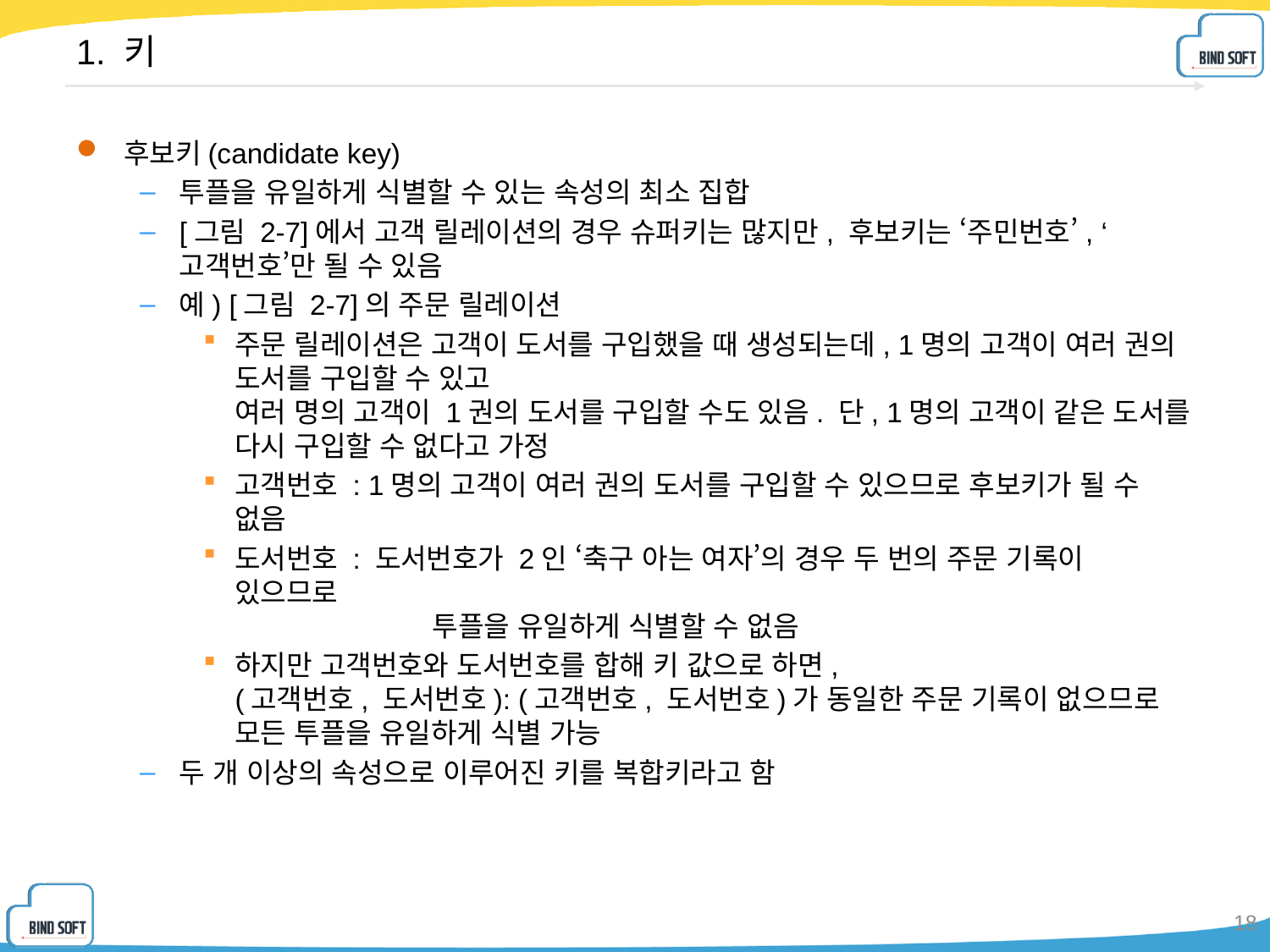

# 1. 키
후보키(candidate key)
투플을 유일하게 식별할 수 있는 속성의 최소 집합
[그림 2-7]에서 고객 릴레이션의 경우 슈퍼키는 많지만, 후보키는 ‘주민번호’, ‘고객번호’만 될 수 있음
예) [그림 2-7]의 주문 릴레이션
주문 릴레이션은 고객이 도서를 구입했을 때 생성되는데, 1명의 고객이 여러 권의 도서를 구입할 수 있고
여러 명의 고객이 1권의 도서를 구입할 수도 있음. 단, 1명의 고객이 같은 도서를 다시 구입할 수 없다고 가정
고객번호 : 1명의 고객이 여러 권의 도서를 구입할 수 있으므로 후보키가 될 수 없음
도서번호 : 도서번호가 2인 ‘축구 아는 여자’의 경우 두 번의 주문 기록이 있으므로
	         투플을 유일하게 식별할 수 없음
하지만 고객번호와 도서번호를 합해 키 값으로 하면,
(고객번호, 도서번호): (고객번호, 도서번호)가 동일한 주문 기록이 없으므로 모든 투플을 유일하게 식별 가능
두 개 이상의 속성으로 이루어진 키를 복합키라고 함
18